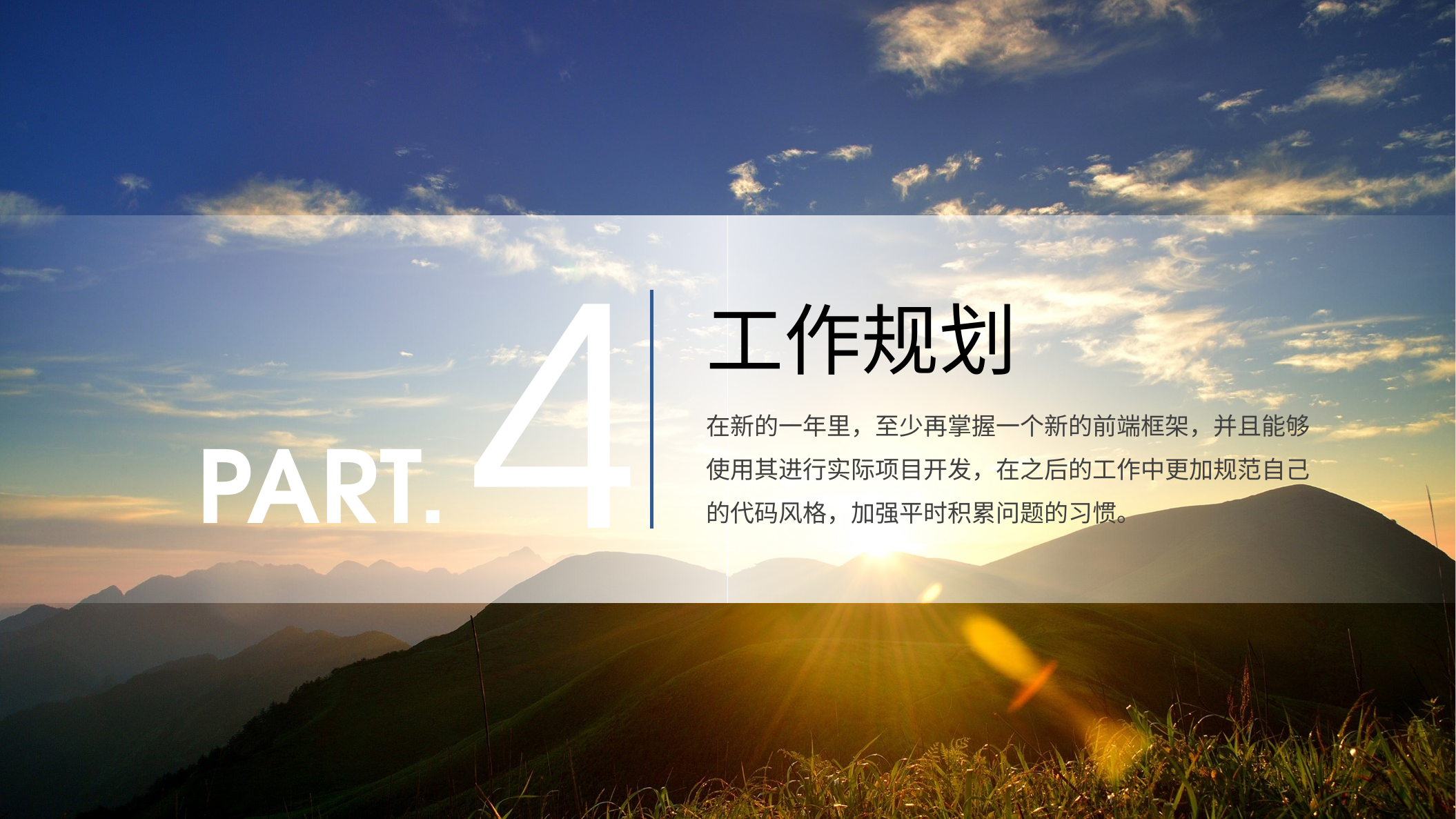

4
工作规划
在新的一年里，至少再掌握一个新的前端框架，并且能够使用其进行实际项目开发，在之后的工作中更加规范自己的代码风格，加强平时积累问题的习惯。
PART.